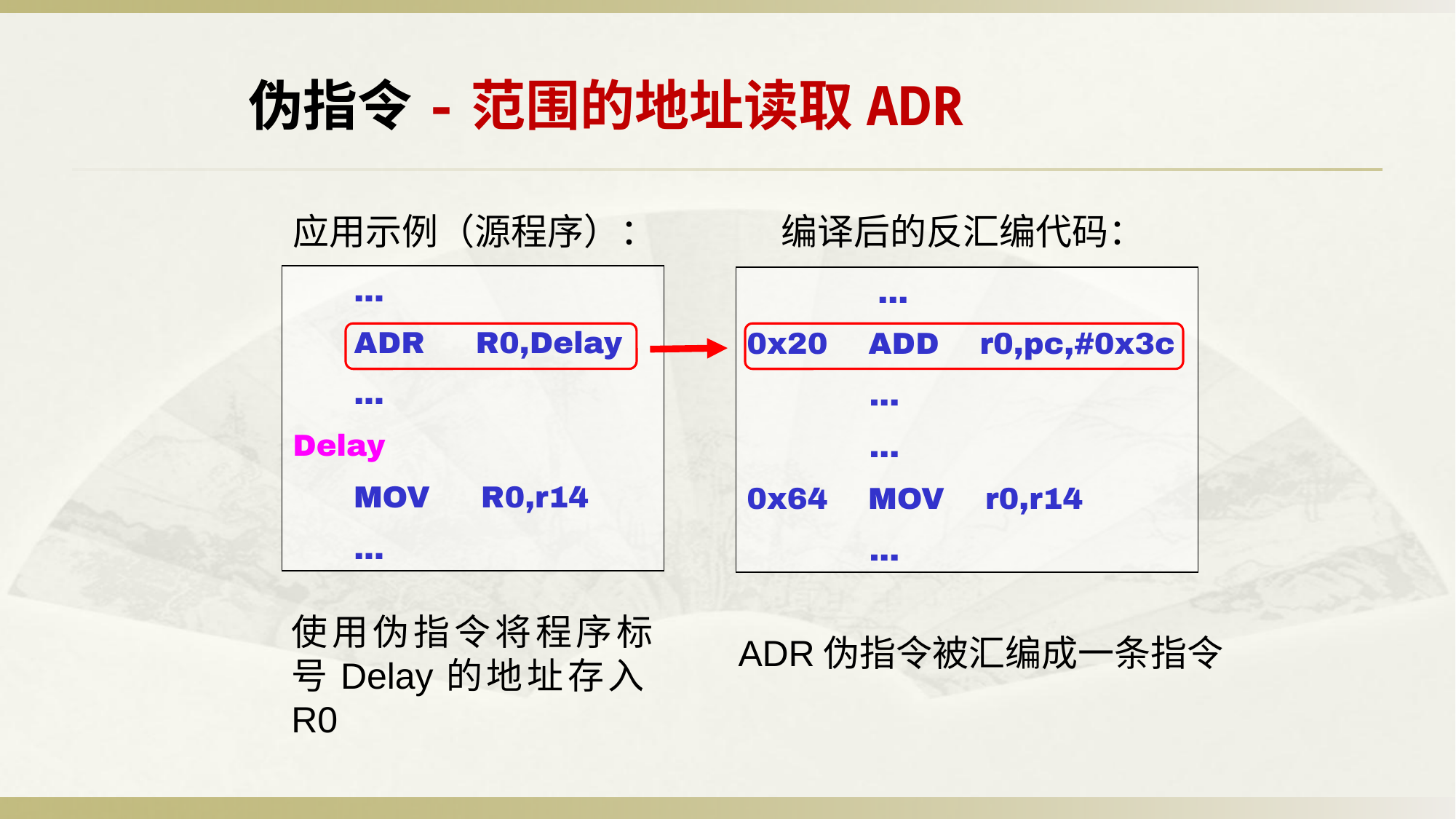

伪指令-范围的地址读取ADR
应用示例（源程序）：
编译后的反汇编代码：
      ...
      ADR     R0,Delay
      ...
Delay
      MOV     R0,r14
      ...
        ...
0x20    ADD    r0,pc,#0x3c
            ...
            ...
0x64    MOV    r0,r14
            ...

使用伪指令将程序标号Delay的地址存入R0
ADR伪指令被汇编成一条指令